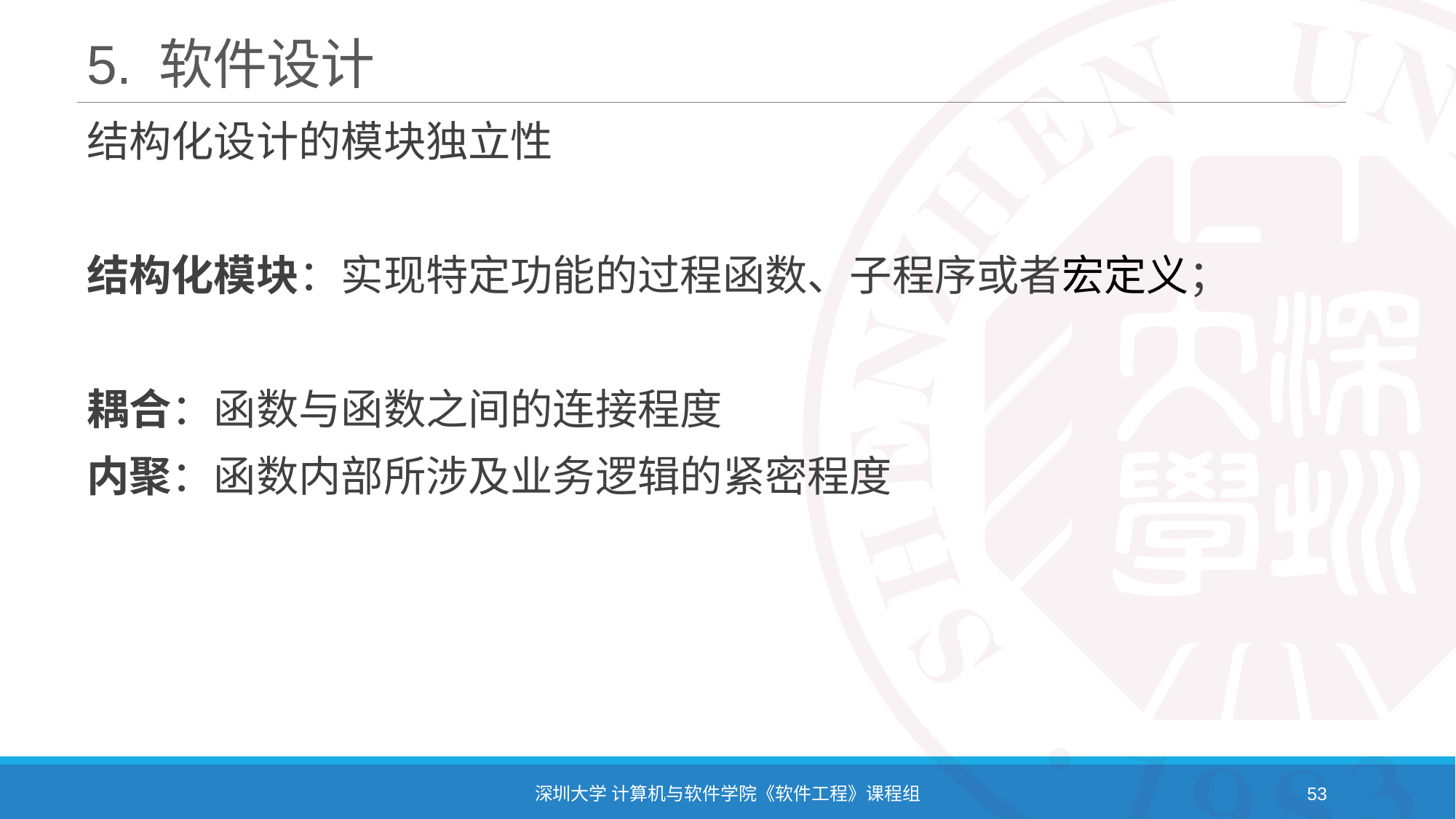

# 5. 软件设计
结构化设计的模块独立性

结构化模块：实现特定功能的过程函数、子程序或者宏定义；

耦合：函数与函数之间的连接程度
内聚：函数内部所涉及业务逻辑的紧密程度
深圳大学 计算机与软件学院《软件工程》课程组
53